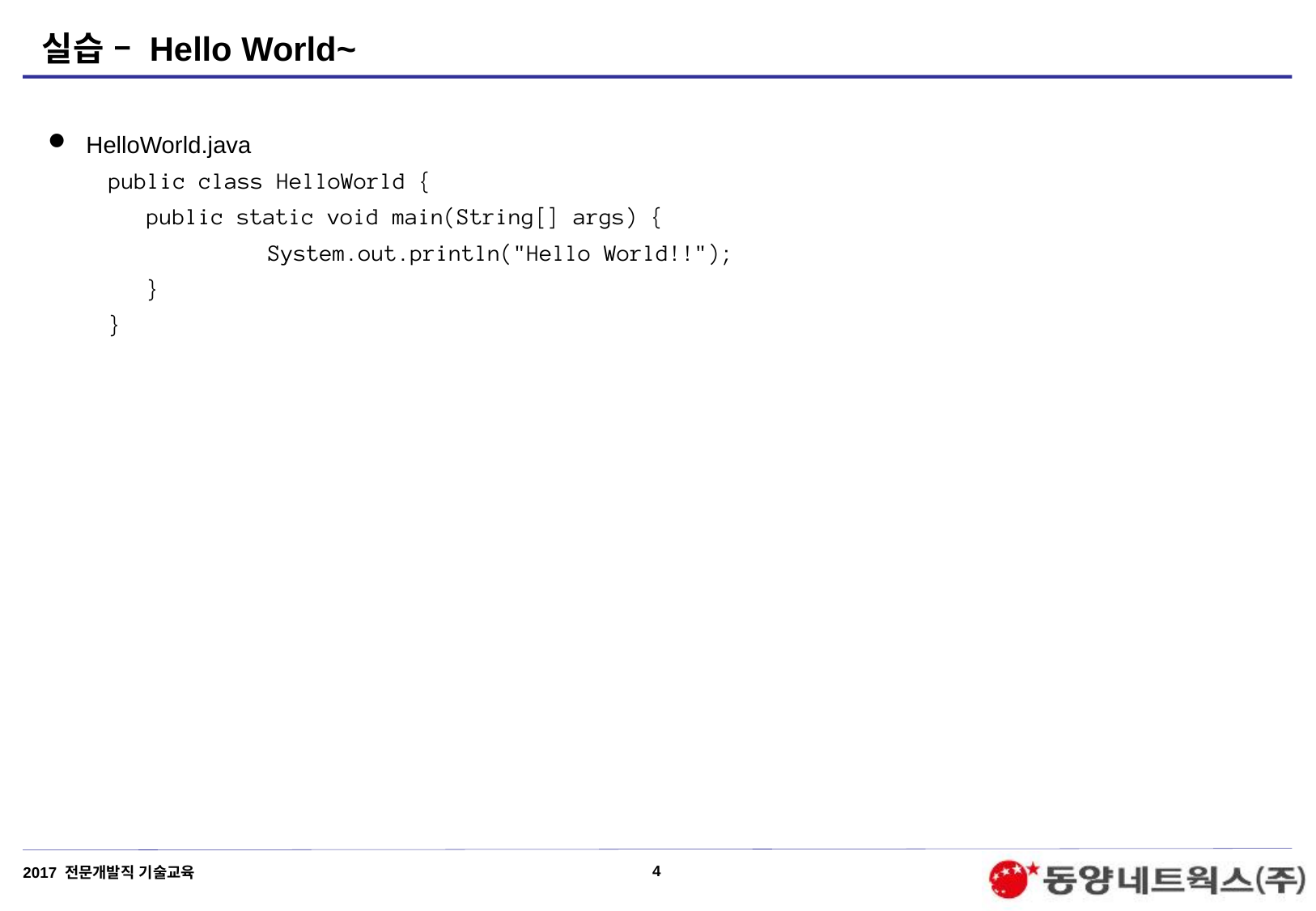

# 실습 – Hello World~
HelloWorld.java
public class HelloWorld {
	public static void main(String[] args) {
		System.out.println("Hello World!!");
	}
}